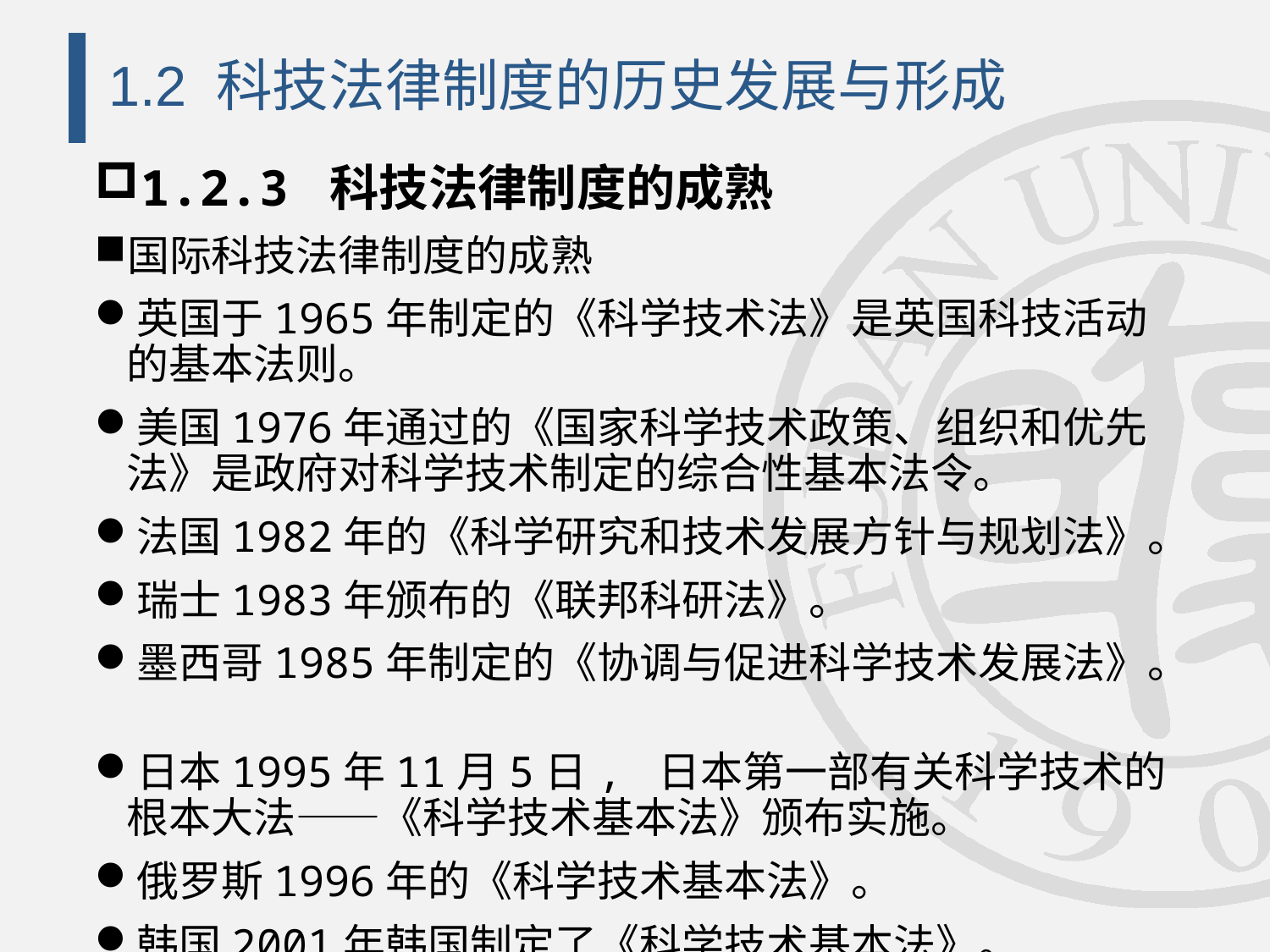

# 1.2 科技法律制度的历史发展与形成
1.2.3 科技法律制度的成熟
国际科技法律制度的成熟
英国于1965年制定的《科学技术法》是英国科技活动的基本法则。
美国1976年通过的《国家科学技术政策、组织和优先法》是政府对科学技术制定的综合性基本法令。
法国1982年的《科学研究和技术发展方针与规划法》。
瑞士1983年颁布的《联邦科研法》。
墨西哥1985年制定的《协调与促进科学技术发展法》。
日本1995年11月5日, 日本第一部有关科学技术的根本大法——《科学技术基本法》颁布实施。
俄罗斯1996年的《科学技术基本法》。
韩国2001年韩国制定了《科学技术基本法》。